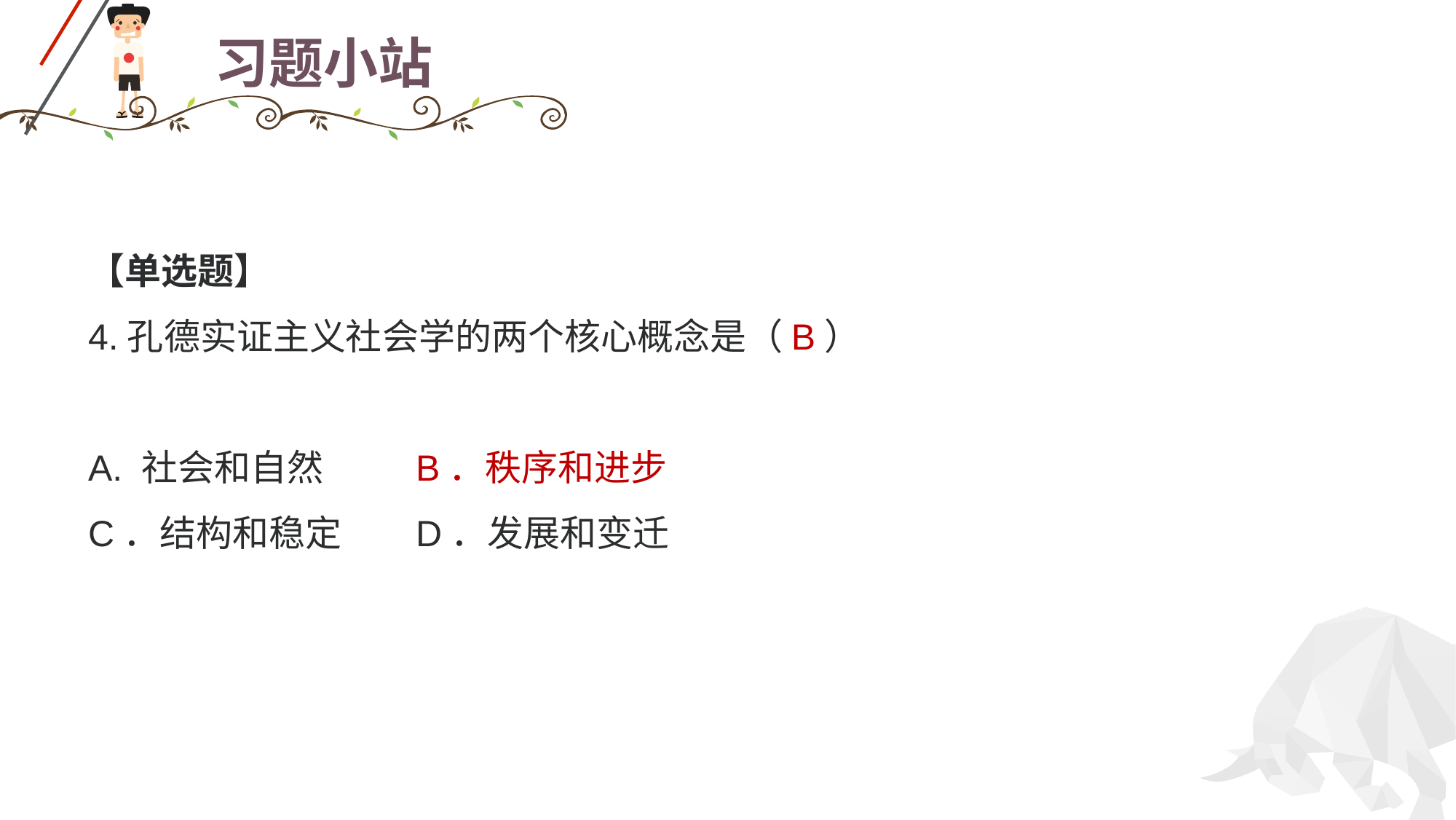

# 习题小站

【单选题】
4.孔德实证主义社会学的两个核心概念是（B）

A. 社会和自然    	B．秩序和进步
C．结构和稳定    	D．发展和变迁